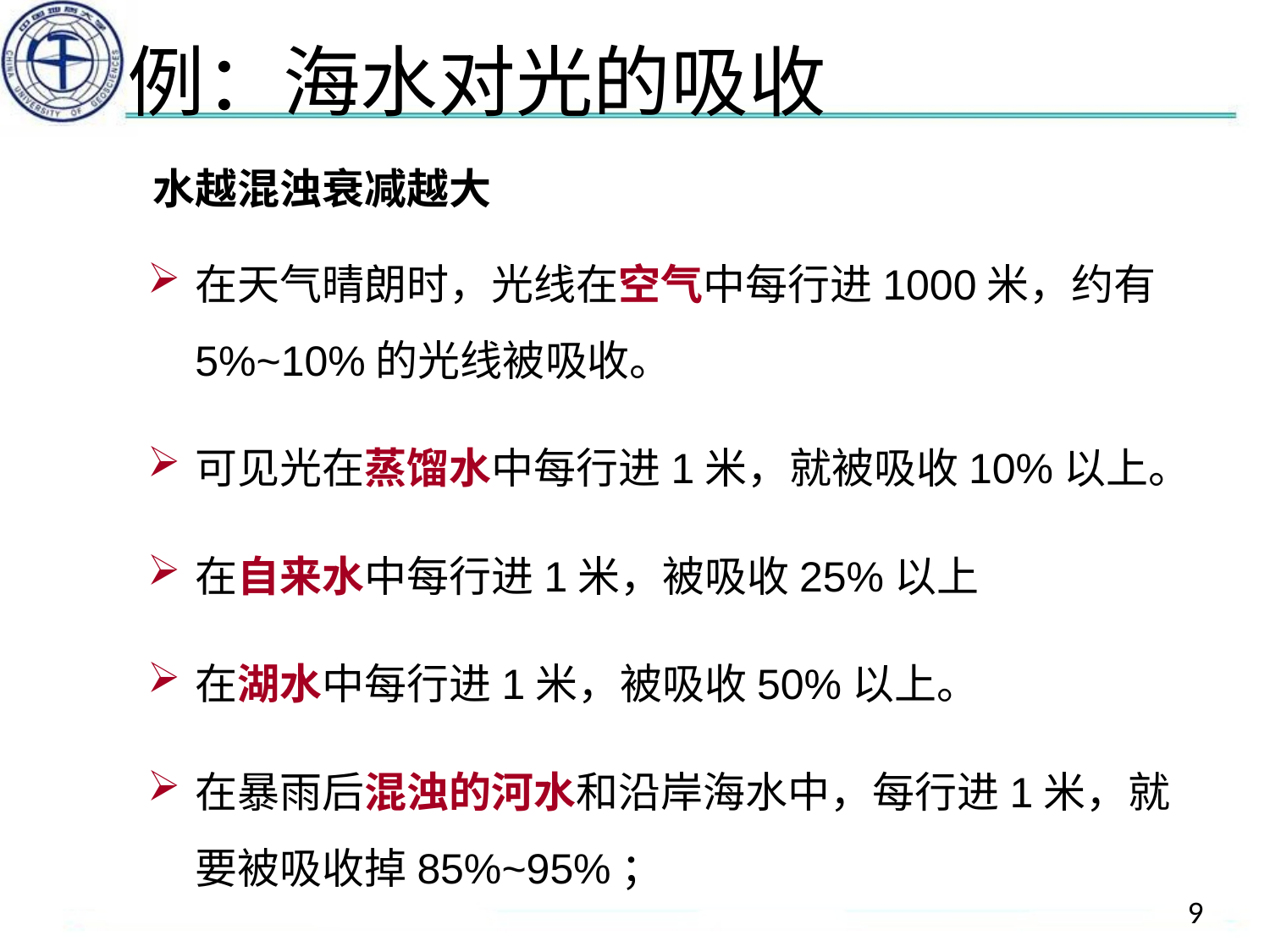

# 例：海水对光的吸收
水越混浊衰减越大
在天气晴朗时，光线在空气中每行进1000米，约有5%~10%的光线被吸收。

可见光在蒸馏水中每行进1米，就被吸收10%以上。

在自来水中每行进1米，被吸收25%以上

在湖水中每行进1米，被吸收50%以上。

在暴雨后混浊的河水和沿岸海水中，每行进1米，就要被吸收掉85%~95%；
9